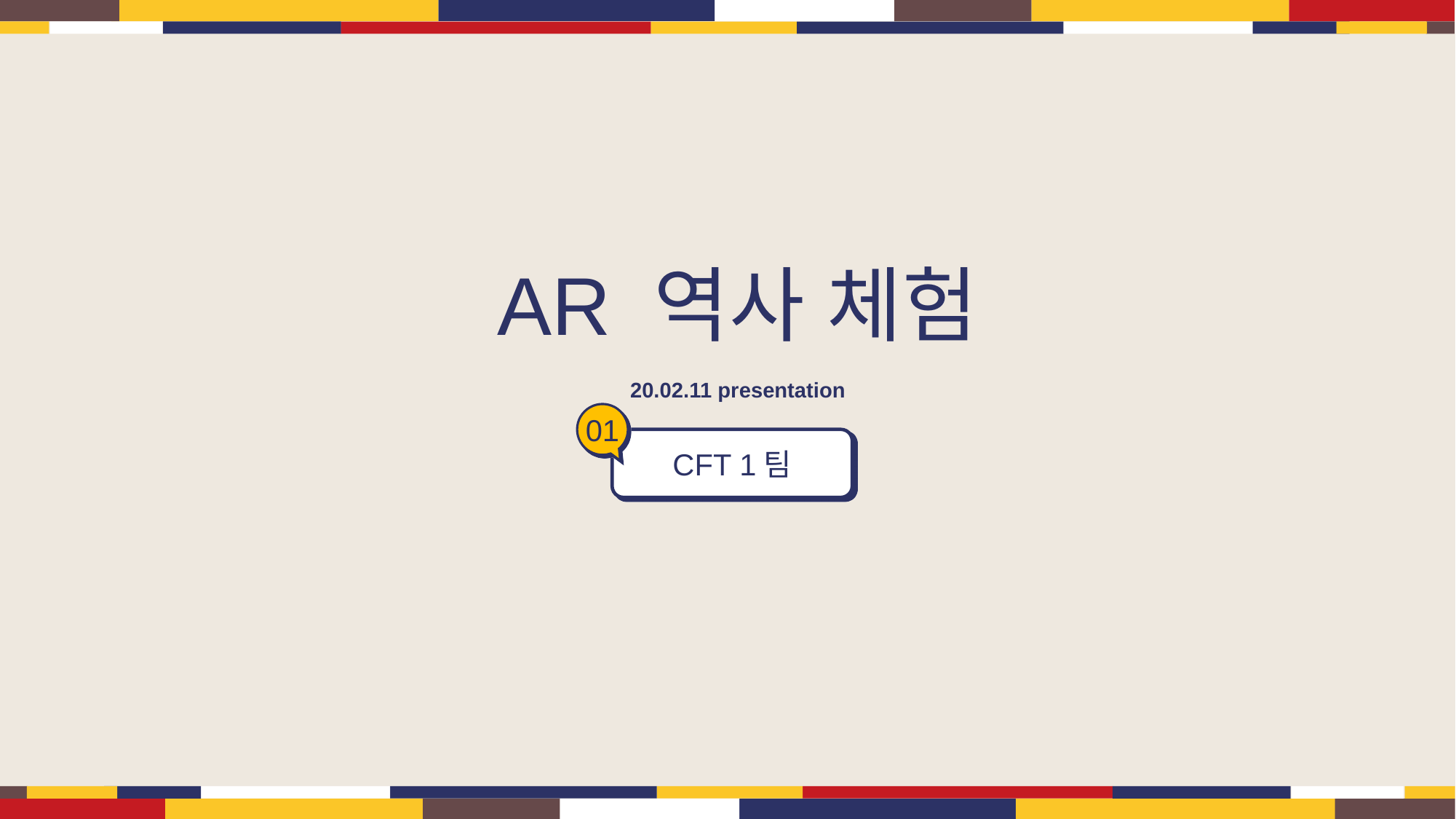

AR 역사 체험

20.02.11 presentation
01
CFT 1팀